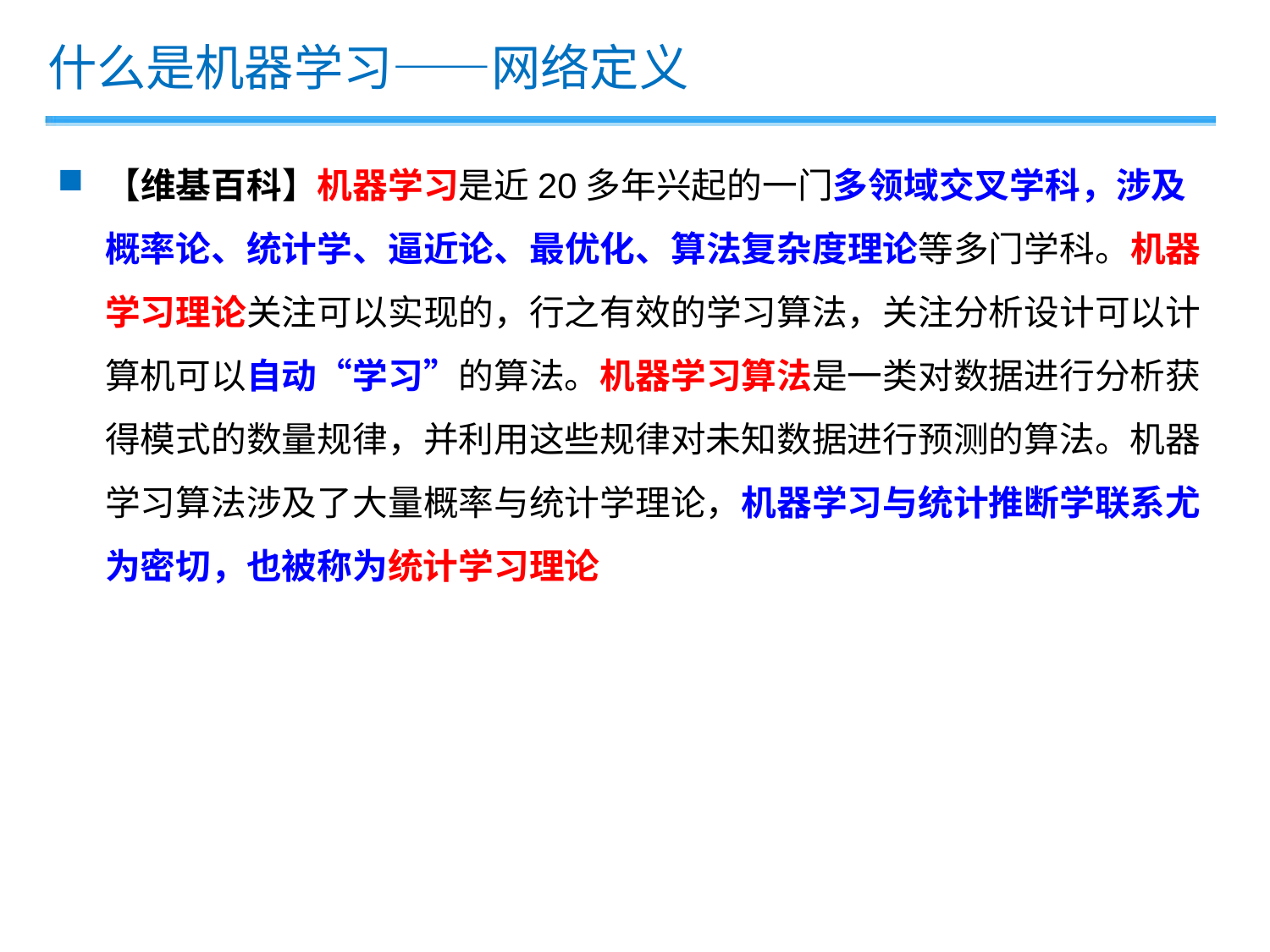

什么是机器学习——网络定义
【维基百科】机器学习是近20多年兴起的一门多领域交叉学科，涉及概率论、统计学、逼近论、最优化、算法复杂度理论等多门学科。机器学习理论关注可以实现的，行之有效的学习算法，关注分析设计可以计算机可以自动“学习”的算法。机器学习算法是一类对数据进行分析获得模式的数量规律，并利用这些规律对未知数据进行预测的算法。机器学习算法涉及了大量概率与统计学理论，机器学习与统计推断学联系尤为密切，也被称为统计学习理论